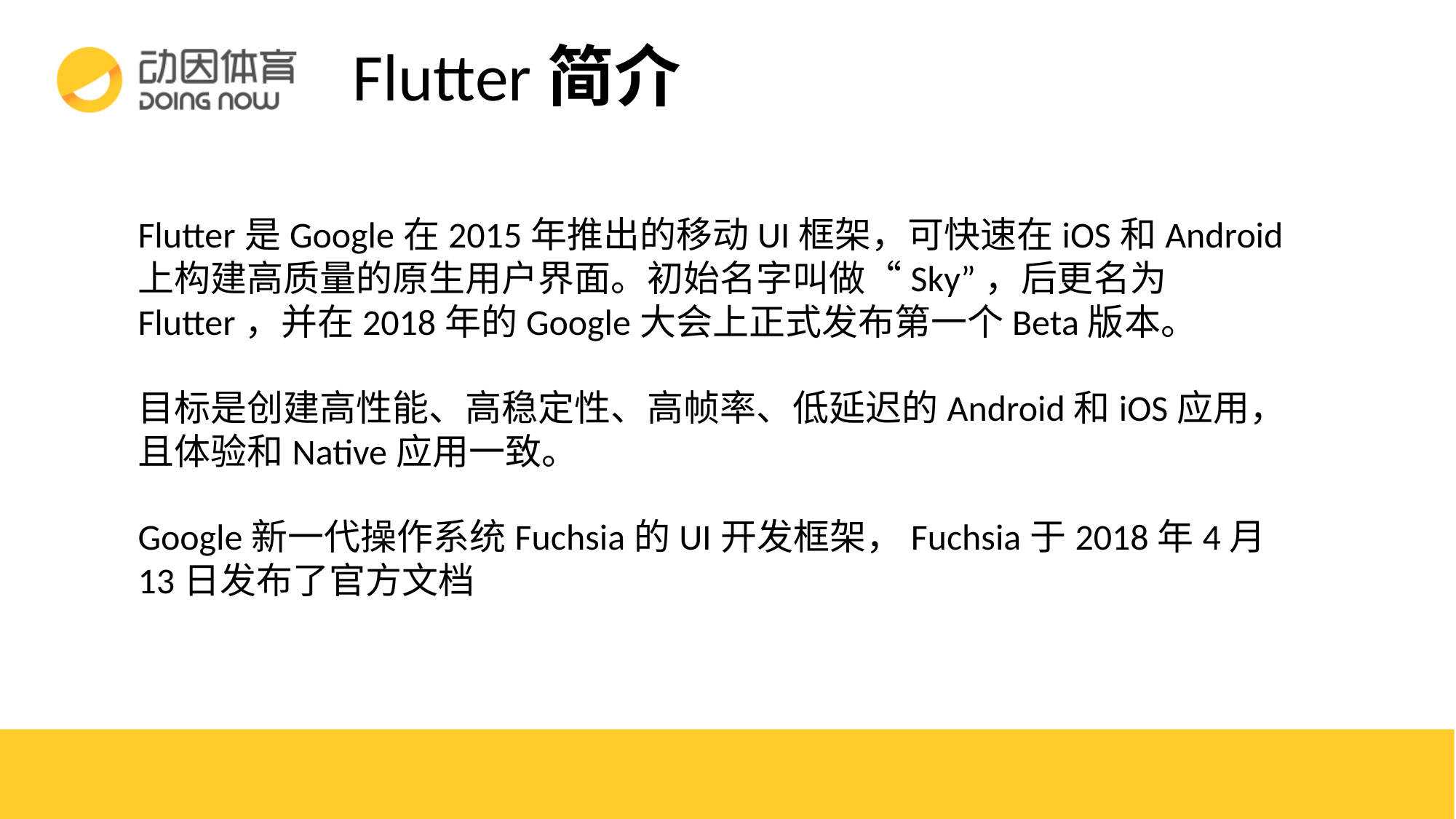

# Flutter简介
Flutter是Google在2015年推出的移动UI框架，可快速在iOS和Android上构建高质量的原生用户界面。初始名字叫做“Sky”，后更名为Flutter，并在2018年的Google大会上正式发布第一个Beta版本。
目标是创建高性能、高稳定性、高帧率、低延迟的Android和iOS应用，且体验和Native应用一致。
Google新一代操作系统Fuchsia的UI开发框架，Fuchsia于2018年4月13日发布了官方文档